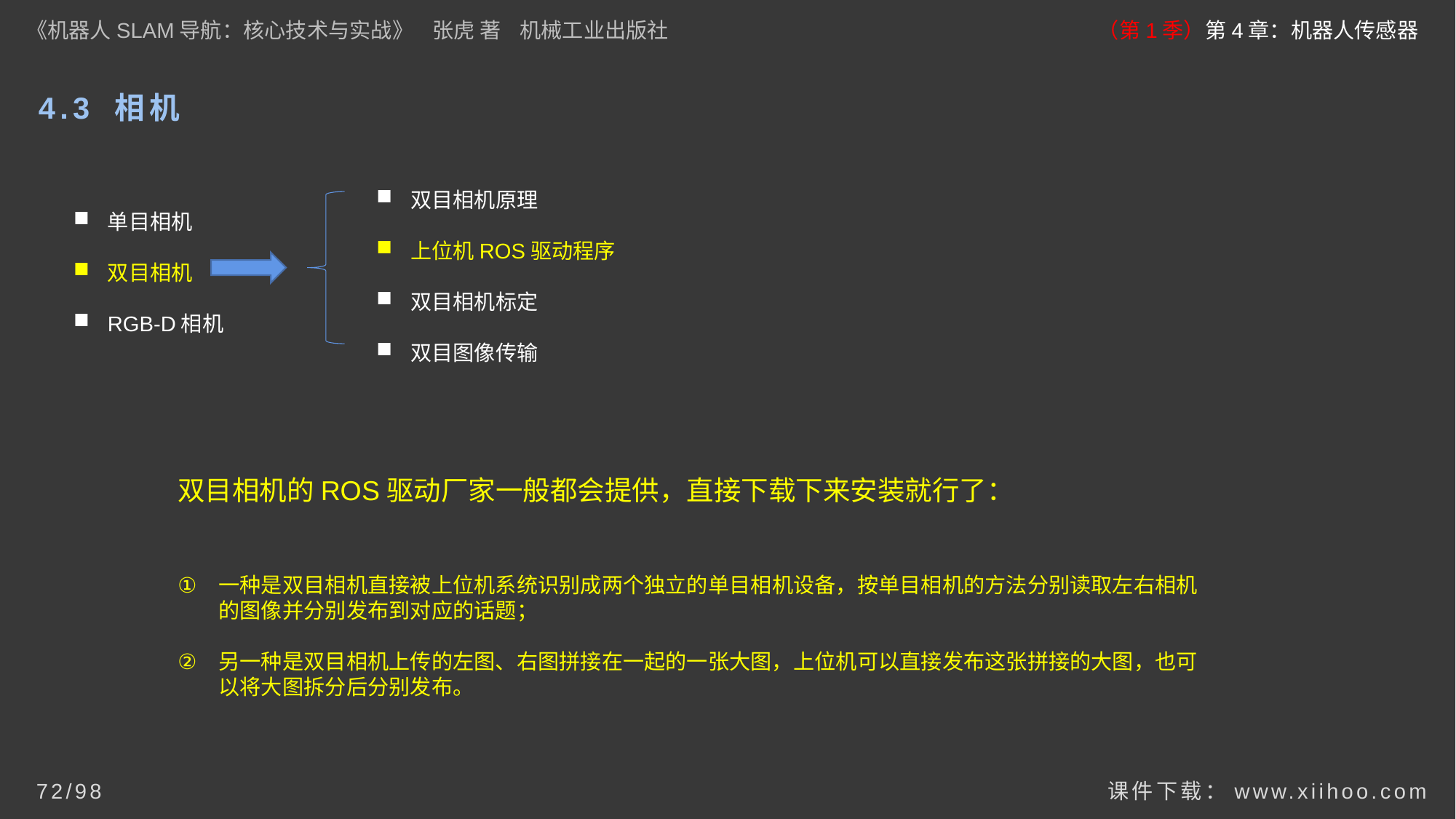

《机器人SLAM导航：核心技术与实战》    张虎 著    机械工业出版社
（第1季）第4章：机器人传感器
# 4.3 相机
双目相机原理
上位机ROS驱动程序
双目相机标定
双目图像传输
单目相机
双目相机
RGB-D相机

双目相机的ROS驱动厂家一般都会提供，直接下载下来安装就行了：

一种是双目相机直接被上位机系统识别成两个独立的单目相机设备，按单目相机的方法分别读取左右相机的图像并分别发布到对应的话题；

另一种是双目相机上传的左图、右图拼接在一起的一张大图，上位机可以直接发布这张拼接的大图，也可以将大图拆分后分别发布。
课件下载：www.xiihoo.com
72/98